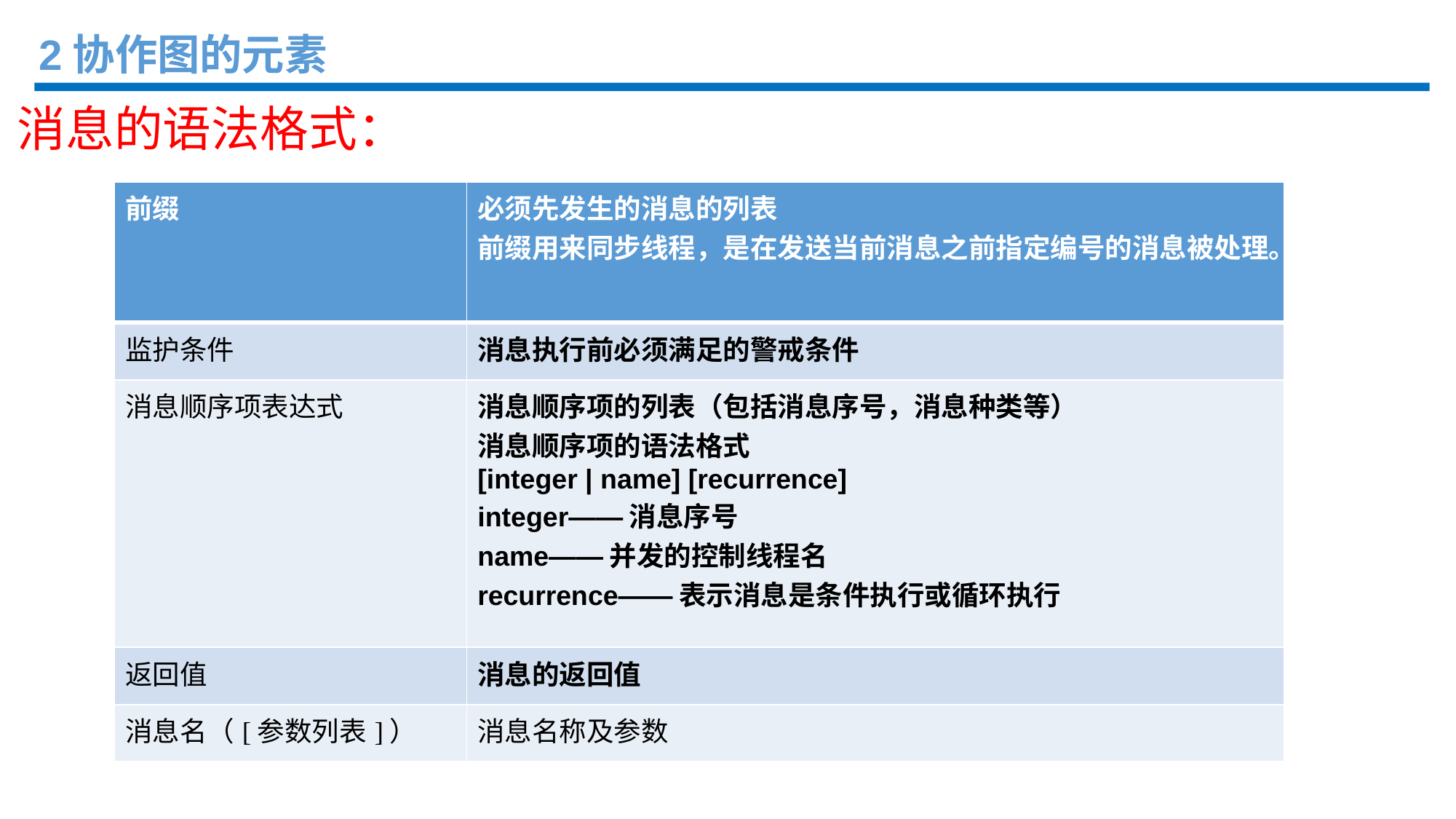

2协作图的元素
消息的语法格式：
| 前缀 | 必须先发生的消息的列表 前缀用来同步线程，是在发送当前消息之前指定编号的消息被处理。 |
| --- | --- |
| 监护条件 | 消息执行前必须满足的警戒条件 |
| 消息顺序项表达式 | 消息顺序项的列表（包括消息序号，消息种类等） 消息顺序项的语法格式 [integer | name] [recurrence] integer——消息序号 name——并发的控制线程名 recurrence——表示消息是条件执行或循环执行 |
| 返回值 | 消息的返回值 |
| 消息名（[参数列表]） | 消息名称及参数 |